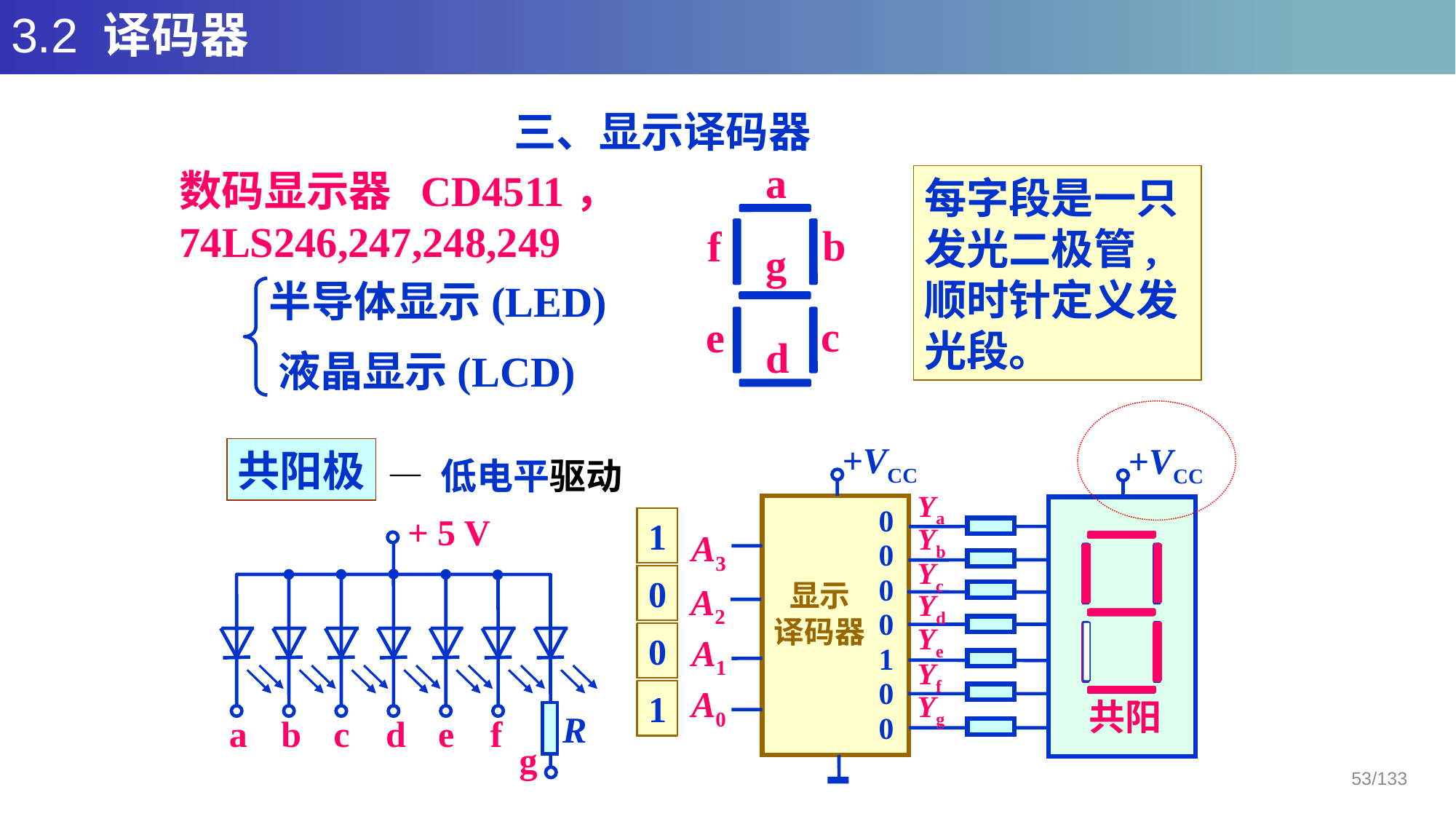

# 3.2 译码器
三、显示译码器
a

b
f
g
c
e
d
数码显示器  CD4511，74LS246,247,248,249
每字段是一只
发光二极管,顺时针定义发光段。
半导体显示(LED)

液晶显示(LCD)

+VCC
+VCC

Ya

Yb

A3

Yc

显示
译码器
A2
Yd

Ye

A1
Yf

A0
Yg

共阳

共阳极
— 低电平驱动
0
0
0
1
1
1
1
0
0
0
0
0
0
0
0
0
0
0
1
0
0
0
0
0
0
0
0
1
1
0
0
1
1
1
1
0
0
1
0
0
1
0
0
0
0
0
1
1
0
1
0
0
1
1
0
0
0
1
0
0
1
0
0
0
1
0
0
0
0
0
+ 5 V

a

b

c

d

e

f

R

g

0
1
1
1
1
0
0
0
1
0
0
1
0
0
0
0
0
0
0
1
0
0
1
0
0
0
1
1
0
1
0
0
0
1
0
1
0
1
1
0

53/133